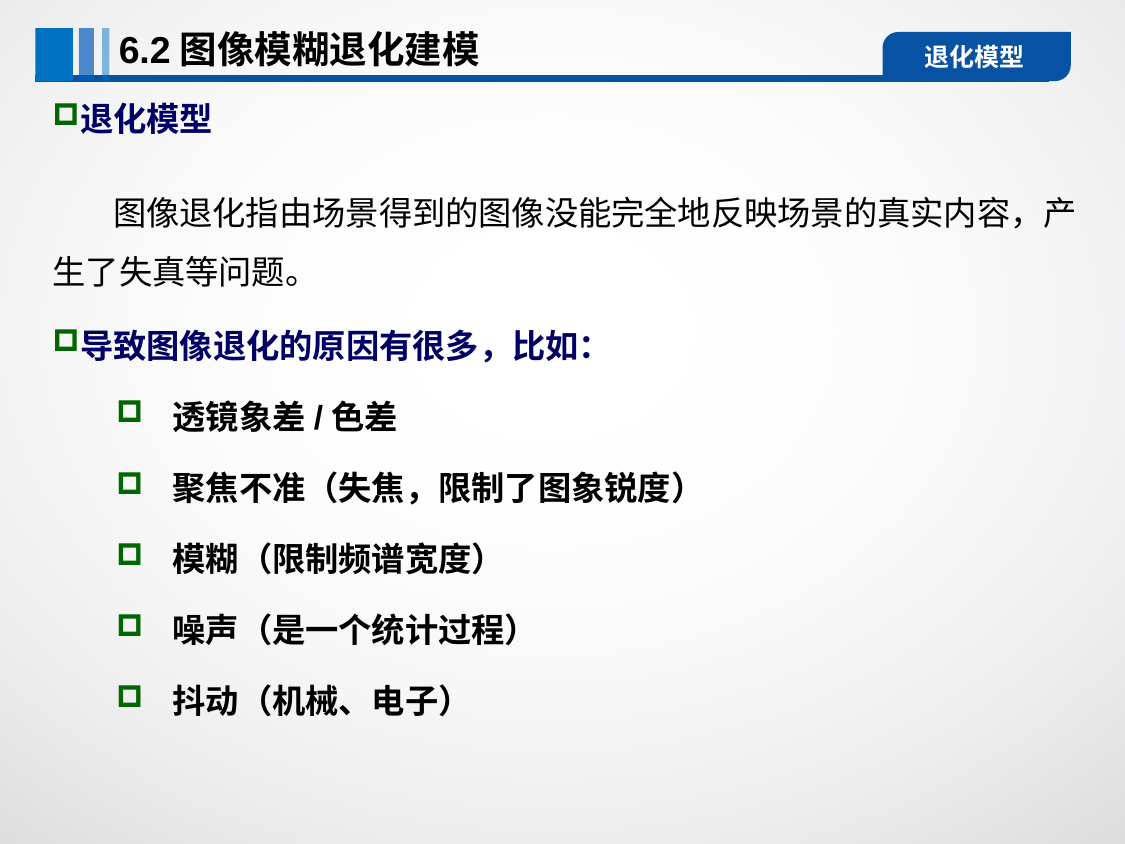

6.2图像模糊退化建模
退化模型
退化模型
       图像退化指由场景得到的图像没能完全地反映场景的真实内容，产生了失真等问题。
导致图像退化的原因有很多，比如：
透镜象差/色差
聚焦不准（失焦，限制了图象锐度）
模糊（限制频谱宽度）
噪声（是一个统计过程）
抖动（机械、电子）

8